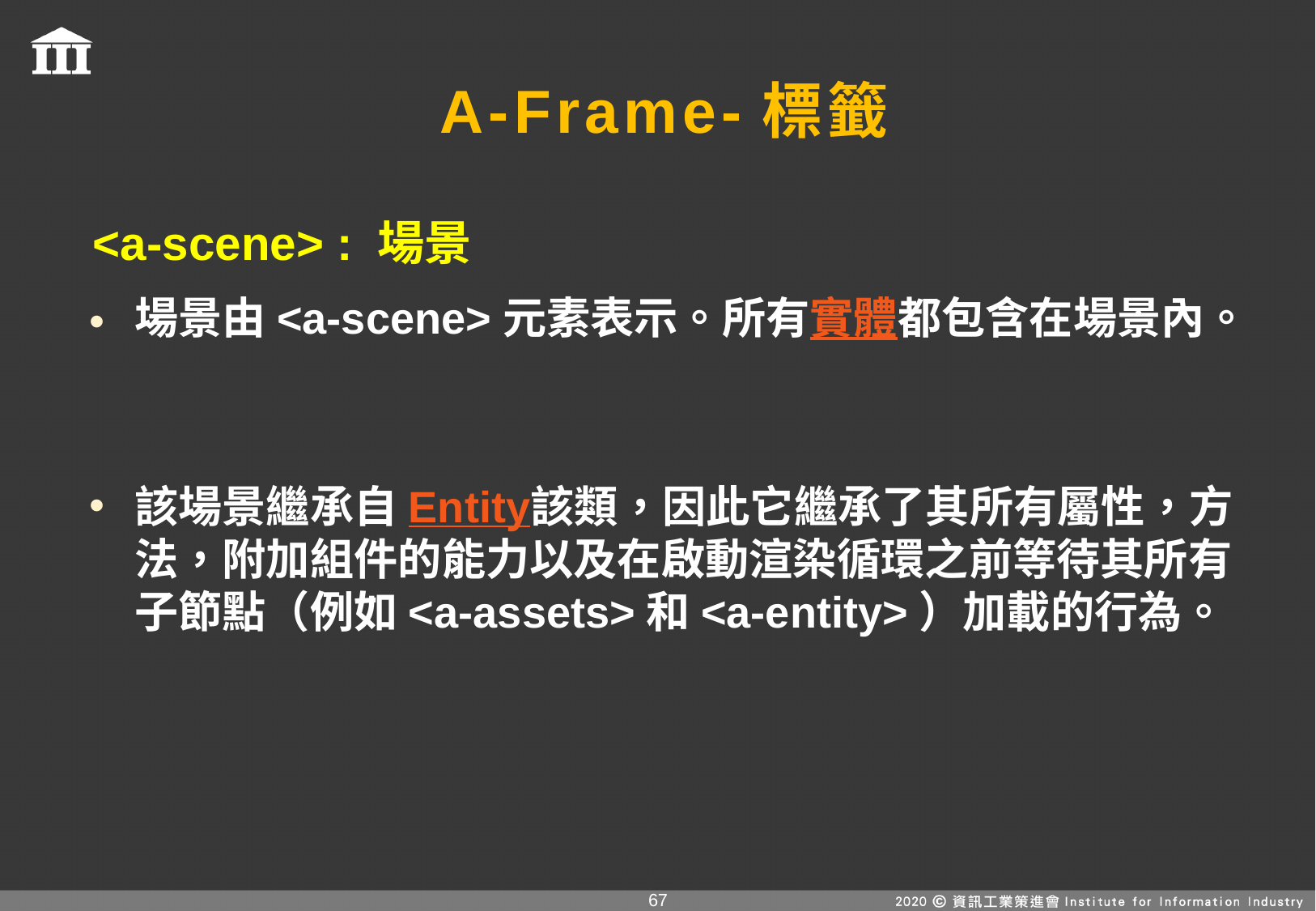

# A-Frame-標籤
<a-scene> : 場景
場景由<a-scene>元素表示。所有實體都包含在場景內。
該場景繼承自Entity該類，因此它繼承了其所有屬性，方法，附加組件的能力以及在啟動渲染循環之前等待其所有子節點（例如<a-assets>和<a-entity>）加載的行為。

67